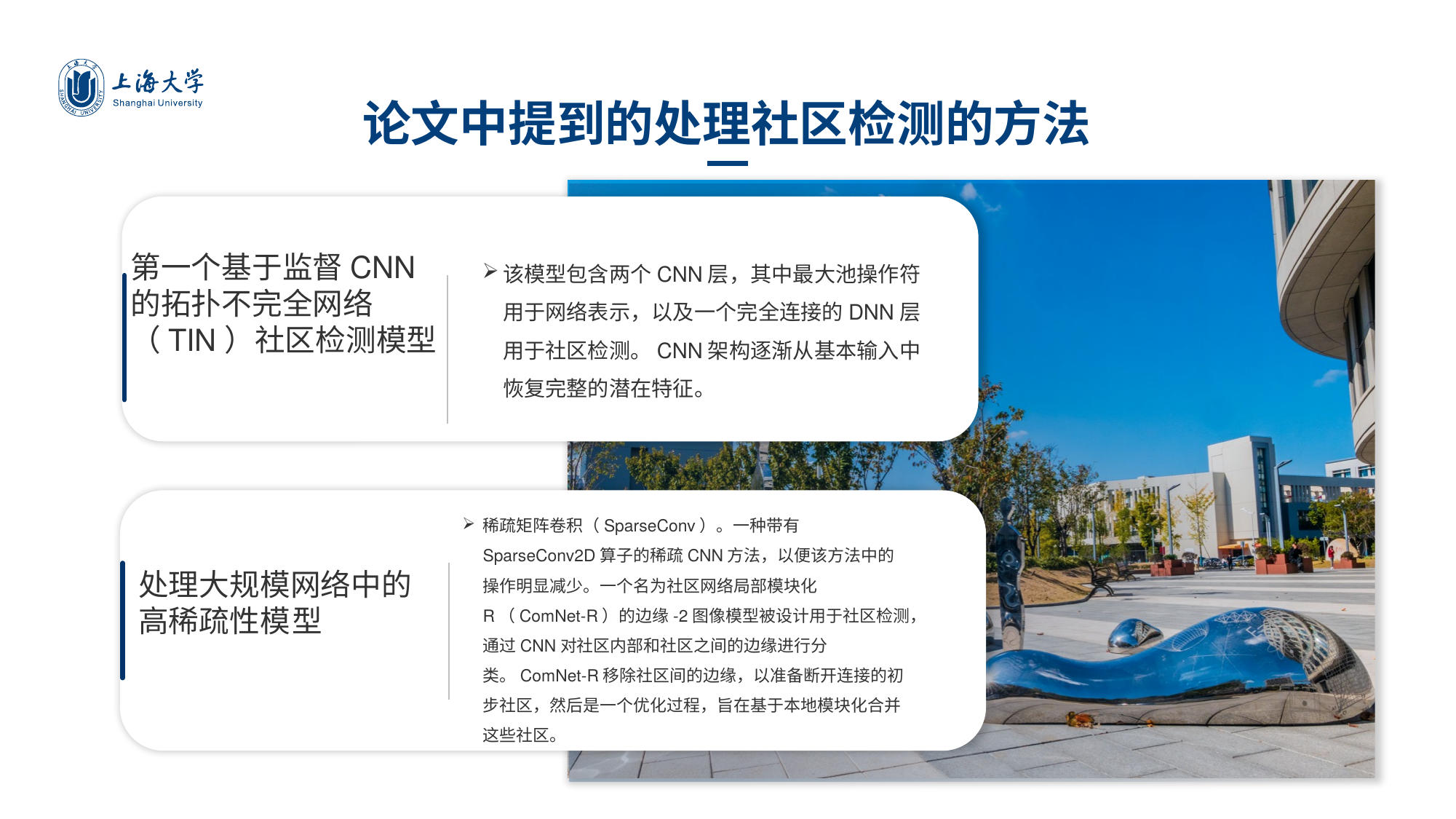

论文中提到的处理社区检测的方法

第一个基于监督CNN的拓扑不完全网络（TIN）社区检测模型
该模型包含两个CNN层，其中最大池操作符用于网络表示，以及一个完全连接的DNN层用于社区检测。CNN架构逐渐从基本输入中恢复完整的潜在特征。

稀疏矩阵卷积（SparseConv）。一种带有SparseConv2D算子的稀疏CNN方法，以便该方法中的操作明显减少。一个名为社区网络局部模块化R（ComNet-R）的边缘-2图像模型被设计用于社区检测，通过CNN对社区内部和社区之间的边缘进行分类。ComNet-R移除社区间的边缘，以准备断开连接的初步社区，然后是一个优化过程，旨在基于本地模块化合并这些社区。
处理大规模网络中的高稀疏性模型